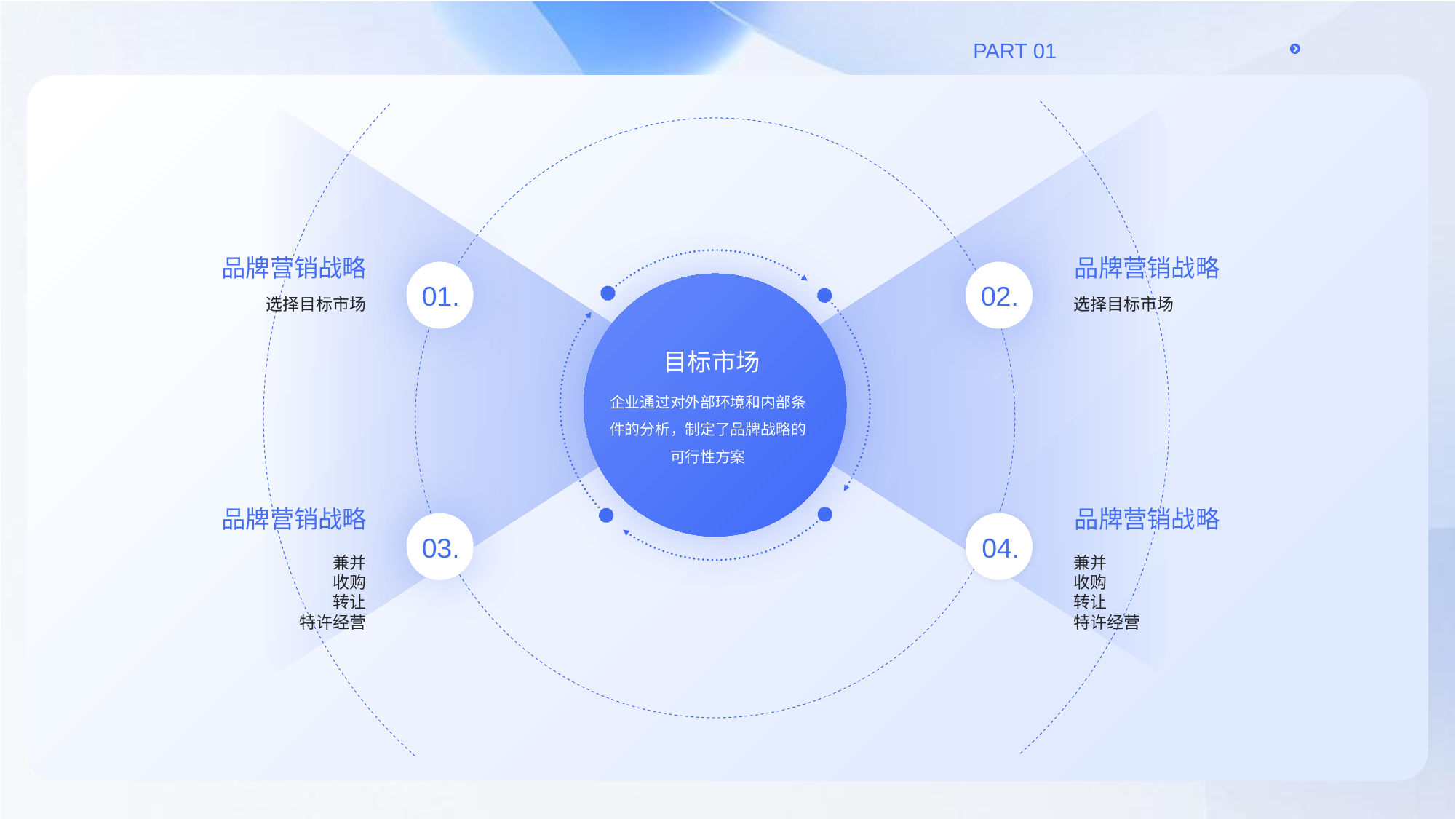

品牌营销战略
品牌营销战略

01.

02.
选择目标市场
选择目标市场
目标市场
企业通过对外部环境和内部条件的分析，制定了品牌战略的可行性方案
品牌营销战略
品牌营销战略

03.
04.
兼并
收购
转让
特许经营
兼并
收购
转让
特许经营